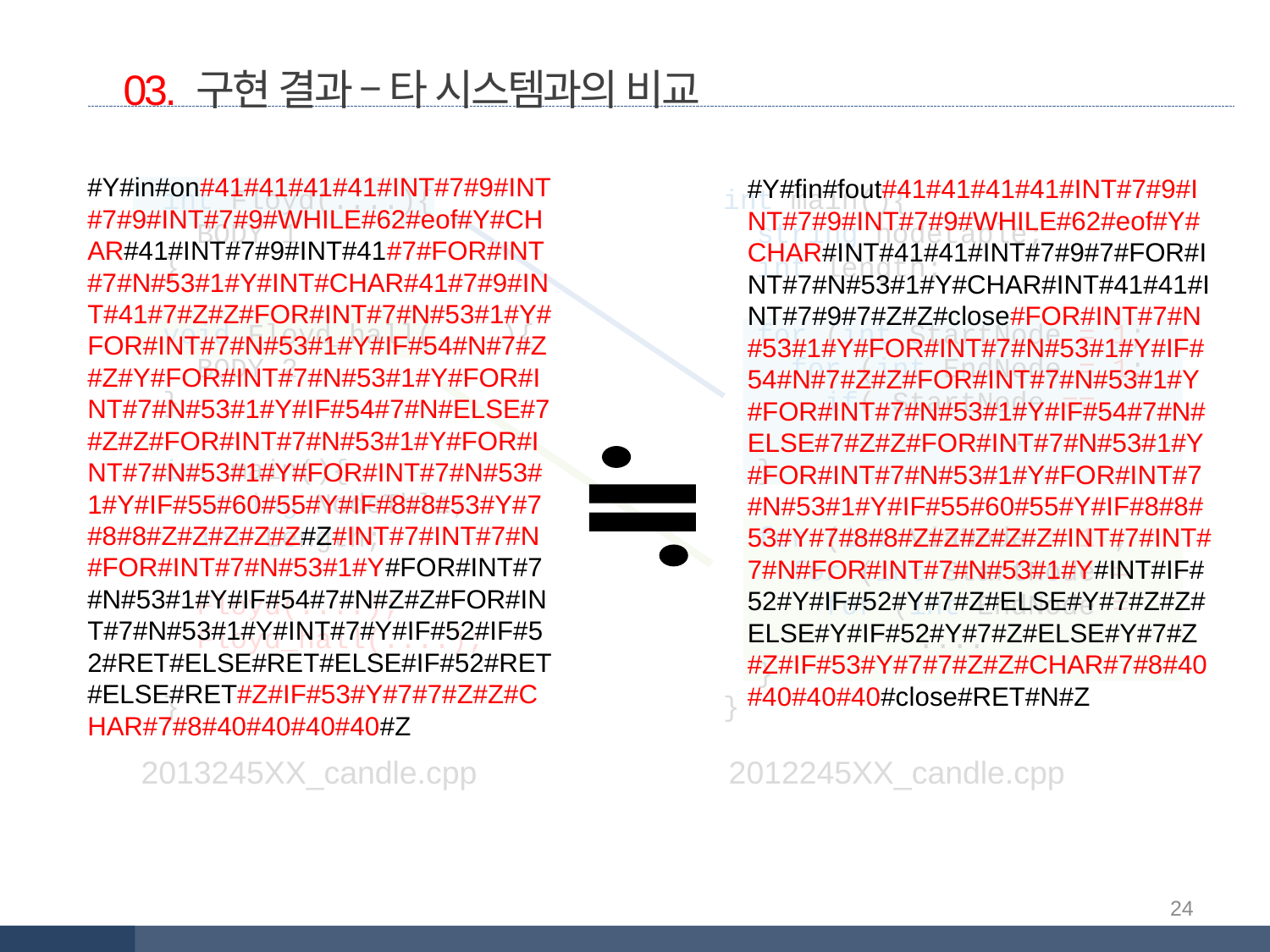

03. 구현 결과 – 타 시스템과의 비교

#Y#in#on#41#41#41#41#INT#7#9#INT#7#9#INT#7#9#WHILE#62#eof#Y#CHAR#41#INT#7#9#INT#41#7#FOR#INT#7#N#53#1#Y#INT#CHAR#41#7#9#INT#41#7#Z#Z#FOR#INT#7#N#53#1#Y#FOR#INT#7#N#53#1#Y#IF#54#N#7#Z#Z#Y#FOR#INT#7#N#53#1#Y#FOR#INT#7#N#53#1#Y#IF#54#7#N#ELSE#7#Z#Z#FOR#INT#7#N#53#1#Y#FOR#INT#7#N#53#1#Y#FOR#INT#7#N#53#1#Y#IF#55#60#55#Y#IF#8#8#53#Y#7#8#8#Z#Z#Z#Z#Z#Z#INT#7#INT#7#N#FOR#INT#7#N#53#1#Y#FOR#INT#7#N#53#1#Y#IF#54#7#N#Z#Z#FOR#INT#7#N#53#1#Y#INT#7#Y#IF#52#IF#52#RET#ELSE#RET#ELSE#IF#52#RET#ELSE#RET#Z#IF#53#Y#7#7#Z#Z#CHAR#7#8#40#40#40#40#Z
int Floyd(....){
  BODY 1
}

void Floyd_hall(....){
  BODY 2
}

int main(){
  string NodeTbla;
  int Length;

  Floyd(....);
  Floyd_hall(....);

}

int main(){
  string nodetable;
  int length;

  for (int StartNode = 1;
    for (int EndNode = 1;
      if( StartNode ==
		....
  }

  for (int ViaNode = 1 ;
    for (int StartNode =
      for (int EndNode =
	    ....
  }
}

#Y#fin#fout#41#41#41#41#INT#7#9#INT#7#9#INT#7#9#WHILE#62#eof#Y#CHAR#INT#41#41#INT#7#9#7#FOR#INT#7#N#53#1#Y#CHAR#INT#41#41#INT#7#9#7#Z#Z#close#FOR#INT#7#N#53#1#Y#FOR#INT#7#N#53#1#Y#IF#54#N#7#Z#Z#FOR#INT#7#N#53#1#Y#FOR#INT#7#N#53#1#Y#IF#54#7#N#ELSE#7#Z#Z#FOR#INT#7#N#53#1#Y#FOR#INT#7#N#53#1#Y#FOR#INT#7#N#53#1#Y#IF#55#60#55#Y#IF#8#8#53#Y#7#8#8#Z#Z#Z#Z#Z#INT#7#INT#7#N#FOR#INT#7#N#53#1#Y#INT#IF#52#Y#IF#52#Y#7#Z#ELSE#Y#7#Z#Z#ELSE#Y#IF#52#Y#7#Z#ELSE#Y#7#Z#Z#IF#53#Y#7#7#Z#Z#CHAR#7#8#40#40#40#40#close#RET#N#Z

2013245XX_candle.cpp 		         2012245XX_candle.cpp
24